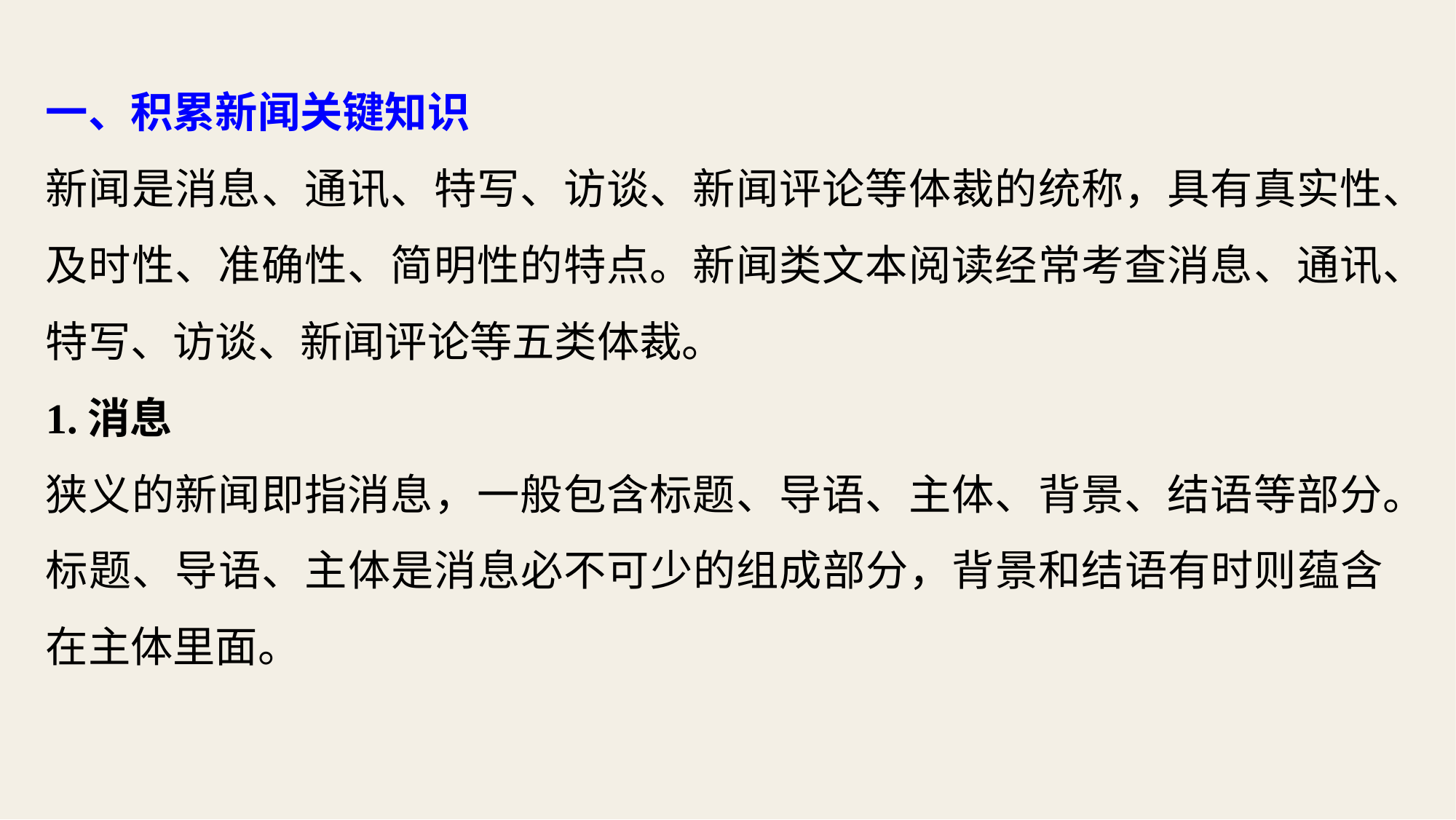

一、积累新闻关键知识
新闻是消息、通讯、特写、访谈、新闻评论等体裁的统称，具有真实性、及时性、准确性、简明性的特点。新闻类文本阅读经常考查消息、通讯、特写、访谈、新闻评论等五类体裁。
1.消息
狭义的新闻即指消息，一般包含标题、导语、主体、背景、结语等部分。标题、导语、主体是消息必不可少的组成部分，背景和结语有时则蕴含在主体里面。